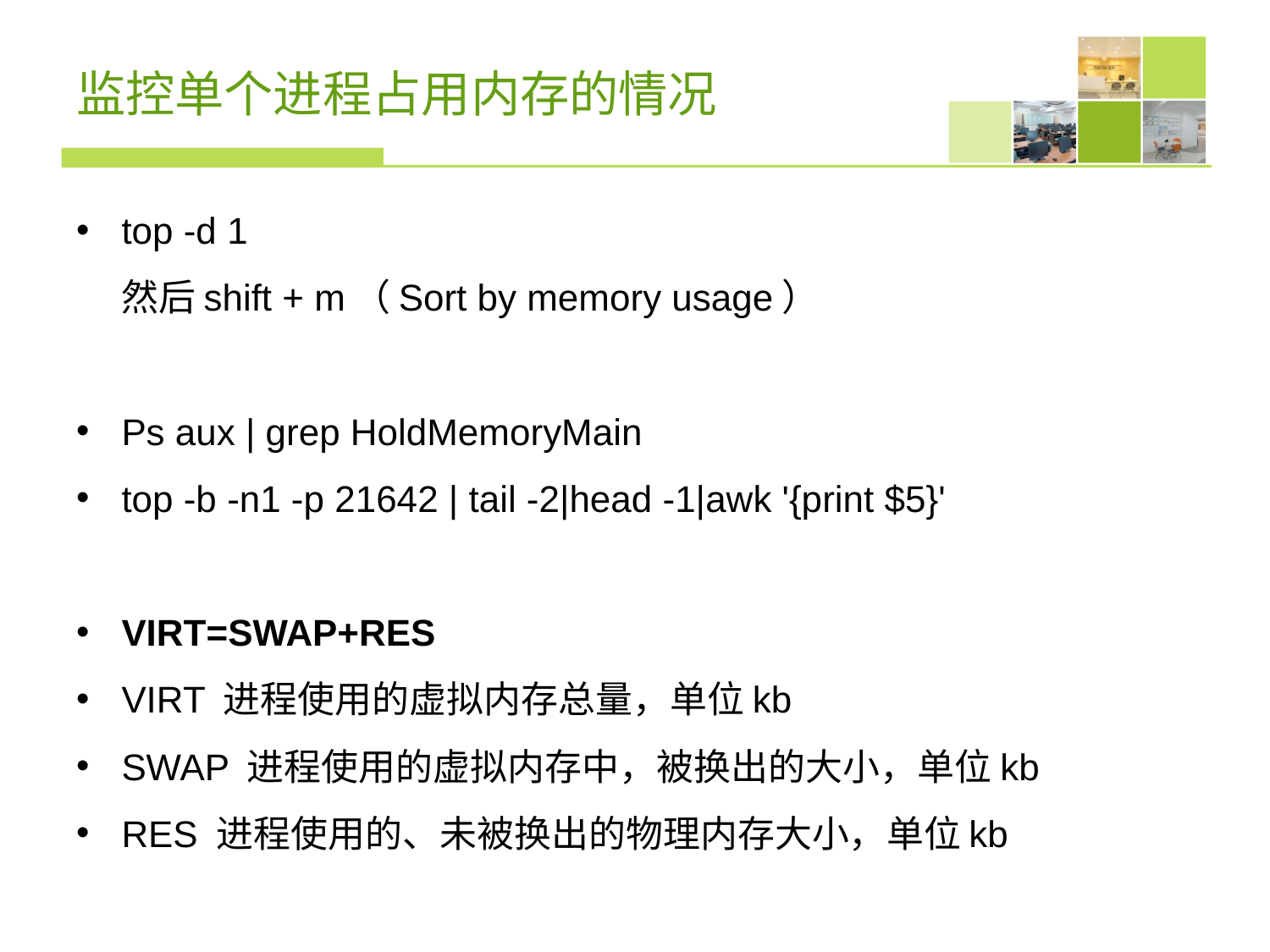

# 监控单个进程占用内存的情况
top -d 1
然后shift + m（Sort by memory usage）

Ps aux | grep HoldMemoryMain
top -b -n1 -p 21642 | tail -2|head -1|awk '{print $5}'

VIRT=SWAP+RES
VIRT 进程使用的虚拟内存总量，单位kb
SWAP 进程使用的虚拟内存中，被换出的大小，单位kb
RES 进程使用的、未被换出的物理内存大小，单位kb